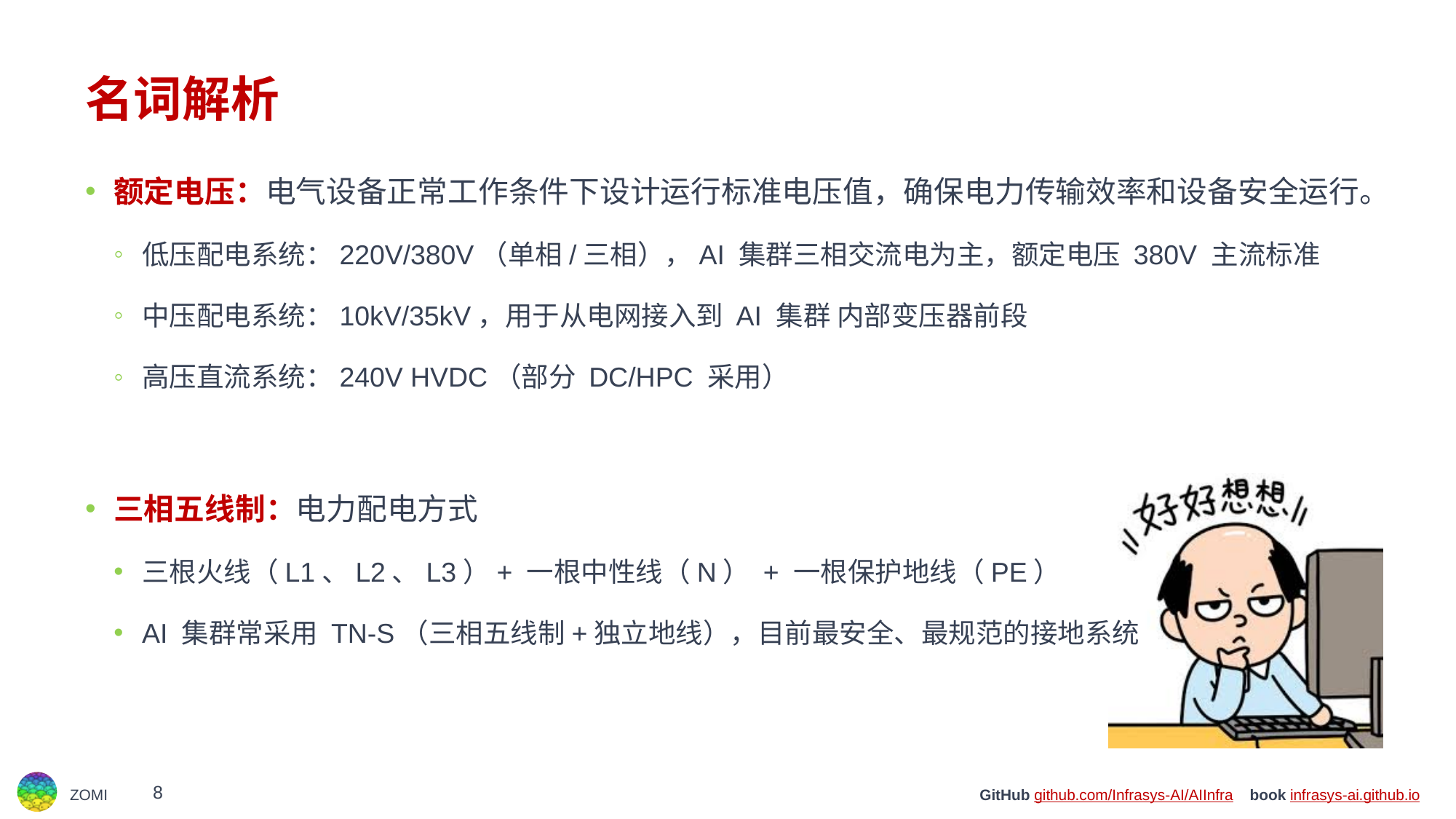

# 名词解析
额定电压：电气设备正常工作条件下设计运行标准电压值，确保电力传输效率和设备安全运行。
低压配电系统：220V/380V（单相/三相），AI 集群三相交流电为主，额定电压 380V 主流标准
中压配电系统：10kV/35kV，用于从电网接入到 AI 集群 内部变压器前段
高压直流系统：240V HVDC（部分 DC/HPC 采用）

三相五线制：电力配电方式
三根火线（L1、L2、L3）+ 一根中性线（N） + 一根保护地线（PE）
AI 集群常采用 TN-S（三相五线制+独立地线），目前最安全、最规范的接地系统